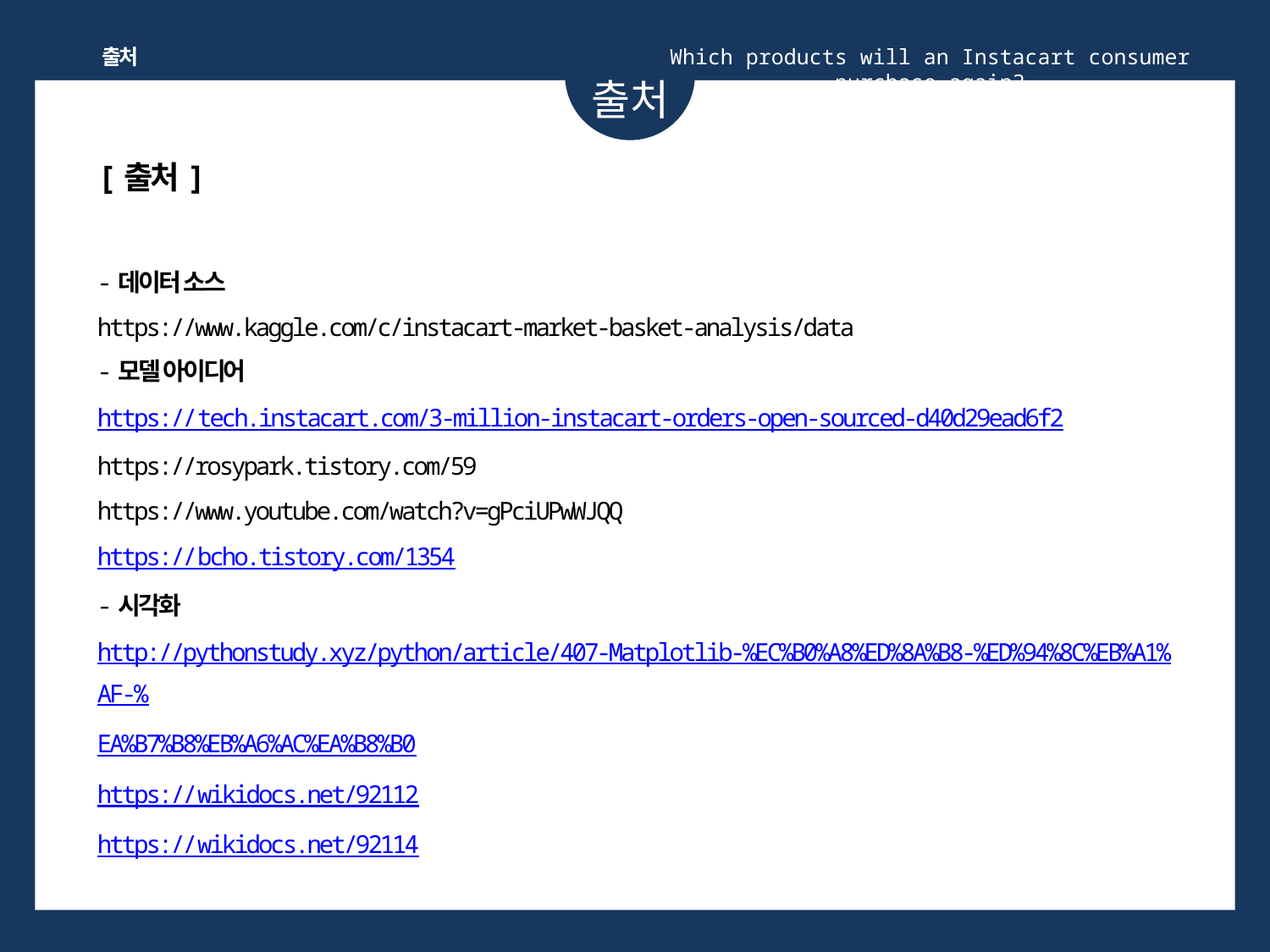

출처
Which products will an Instacart consumer purchase again?
출처

[출처]

-데이터 소스
https://www.kaggle.com/c/instacart-market-basket-analysis/data
-모델 아이디어
https://tech.instacart.com/3-million-instacart-orders-open-sourced-d40d29ead6f2
https://rosypark.tistory.com/59
https://www.youtube.com/watch?v=gPciUPwWJQQ
https://bcho.tistory.com/1354
-시각화
http://pythonstudy.xyz/python/article/407-Matplotlib-%EC%B0%A8%ED%8A%B8-%ED%94%8C%EB%A1%AF-%EA%B7%B8%EB%A6%AC%EA%B8%B0
https://wikidocs.net/92112
https://wikidocs.net/92114